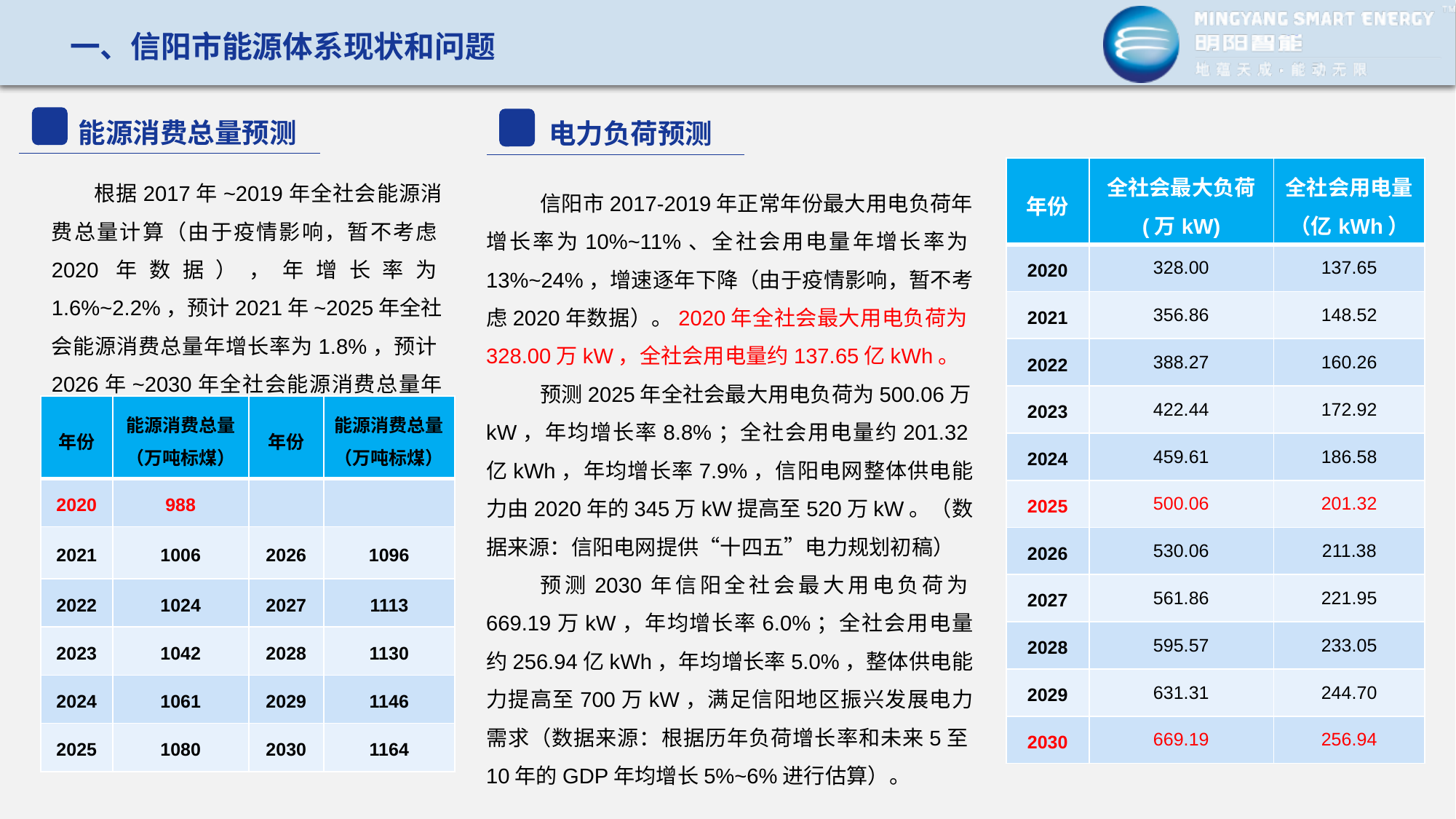

一、信阳市能源体系现状和问题
能源消费总量预测
电力负荷预测

| 年份 | 全社会最大负荷 (万kW) | 全社会用电量 （亿kWh） |
| --- | --- | --- |
| 2020 | 328.00 | 137.65 |
| 2021 | 356.86 | 148.52 |
| 2022 | 388.27 | 160.26 |
| 2023 | 422.44 | 172.92 |
| 2024 | 459.61 | 186.58 |
| 2025 | 500.06 | 201.32 |
| 2026 | 530.06 | 211.38 |
| 2027 | 561.86 | 221.95 |
| 2028 | 595.57 | 233.05 |
| 2029 | 631.31 | 244.70 |
| 2030 | 669.19 | 256.94 |
根据2017年~2019年全社会能源消费总量计算（由于疫情影响，暂不考虑2020年数据），年增长率为1.6%~2.2%，预计2021年~2025年全社会能源消费总量年增长率为1.8%，预计2026年~2030年全社会能源消费总量年增长率为1.5%。
信阳市2017-2019年正常年份最大用电负荷年增长率为10%~11%、全社会用电量年增长率为13%~24%，增速逐年下降（由于疫情影响，暂不考虑2020年数据）。2020年全社会最大用电负荷为328.00万kW，全社会用电量约137.65亿kWh。
预测2025年全社会最大用电负荷为500.06万kW，年均增长率8.8%；全社会用电量约201.32亿kWh，年均增长率7.9%，信阳电网整体供电能力由2020年的345万kW提高至520万kW。（数据来源：信阳电网提供“十四五”电力规划初稿）
预测2030年信阳全社会最大用电负荷为669.19万kW，年均增长率6.0%；全社会用电量约256.94亿kWh，年均增长率5.0%，整体供电能力提高至700万kW，满足信阳地区振兴发展电力需求（数据来源：根据历年负荷增长率和未来5至10年的GDP年均增长5%~6%进行估算）。
| 年份 | 能源消费总量 （万吨标煤） | 年份 | 能源消费总量 （万吨标煤） |
| --- | --- | --- | --- |
| 2020 | 988 |  |  |
| 2021 | 1006 | 2026 | 1096 |
| 2022 | 1024 | 2027 | 1113 |
| 2023 | 1042 | 2028 | 1130 |
| 2024 | 1061 | 2029 | 1146 |
| 2025 | 1080 | 2030 | 1164 |